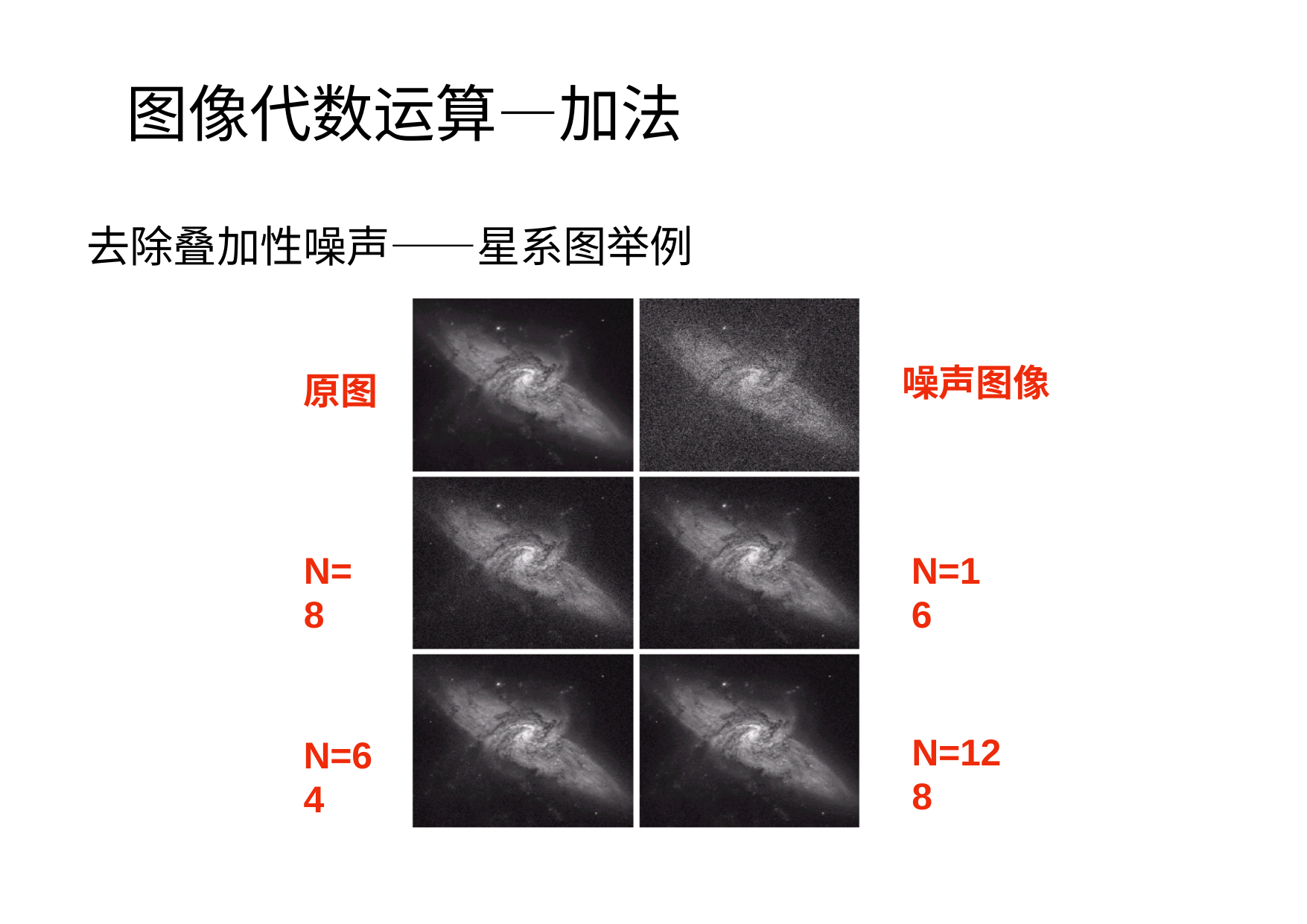

图像代数运算—加法
去除叠加性噪声——星系图举例

噪声图像
原图
N=8
N=16
N=128
N=64